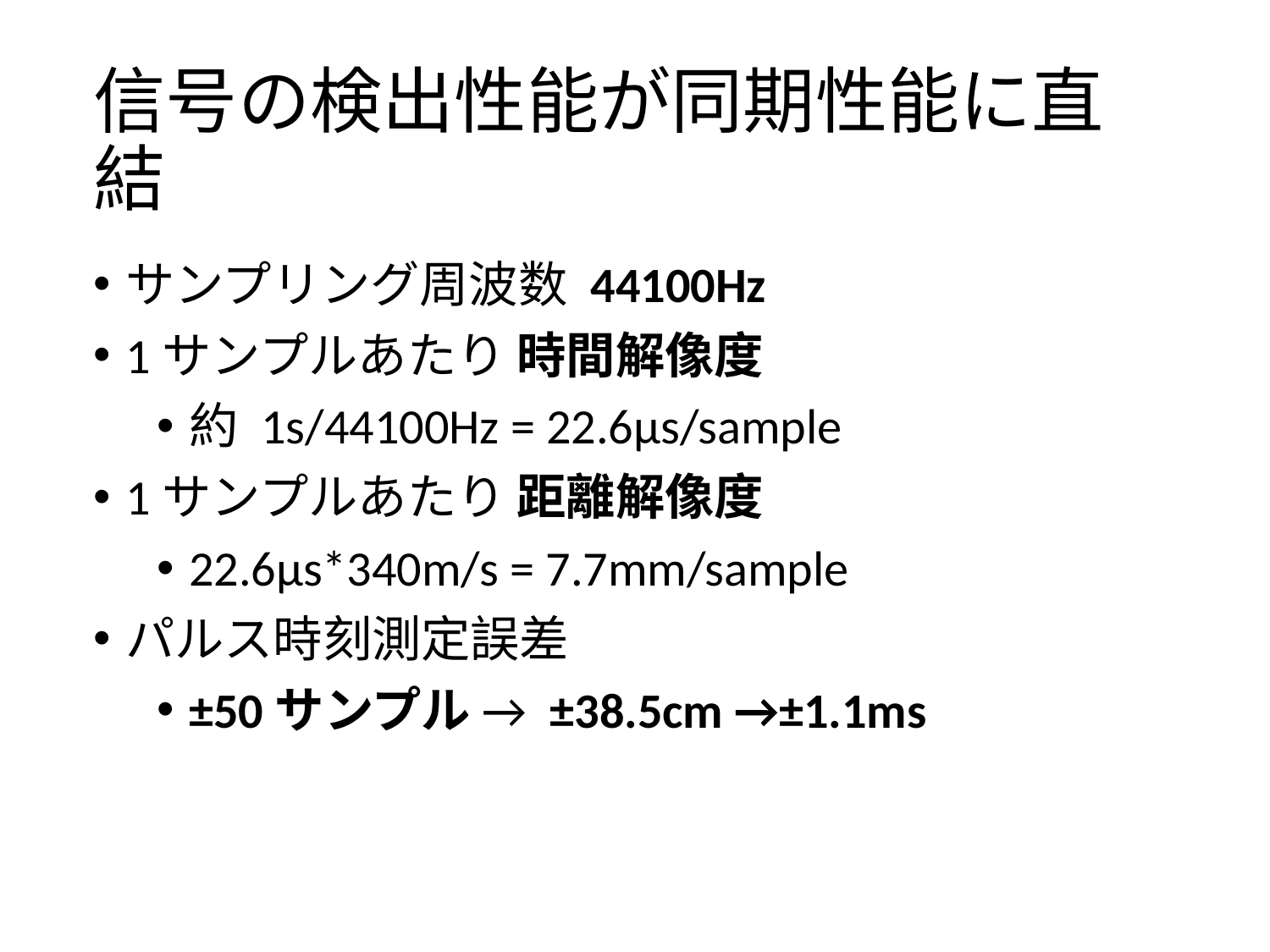

# 信号の検出性能が同期性能に直結
サンプリング周波数 44100Hz
1サンプルあたり 時間解像度
約 1s/44100Hz = 22.6μs/sample
1サンプルあたり 距離解像度
22.6μs*340m/s = 7.7mm/sample
パルス時刻測定誤差
±50サンプル → ±38.5cm →±1.1ms